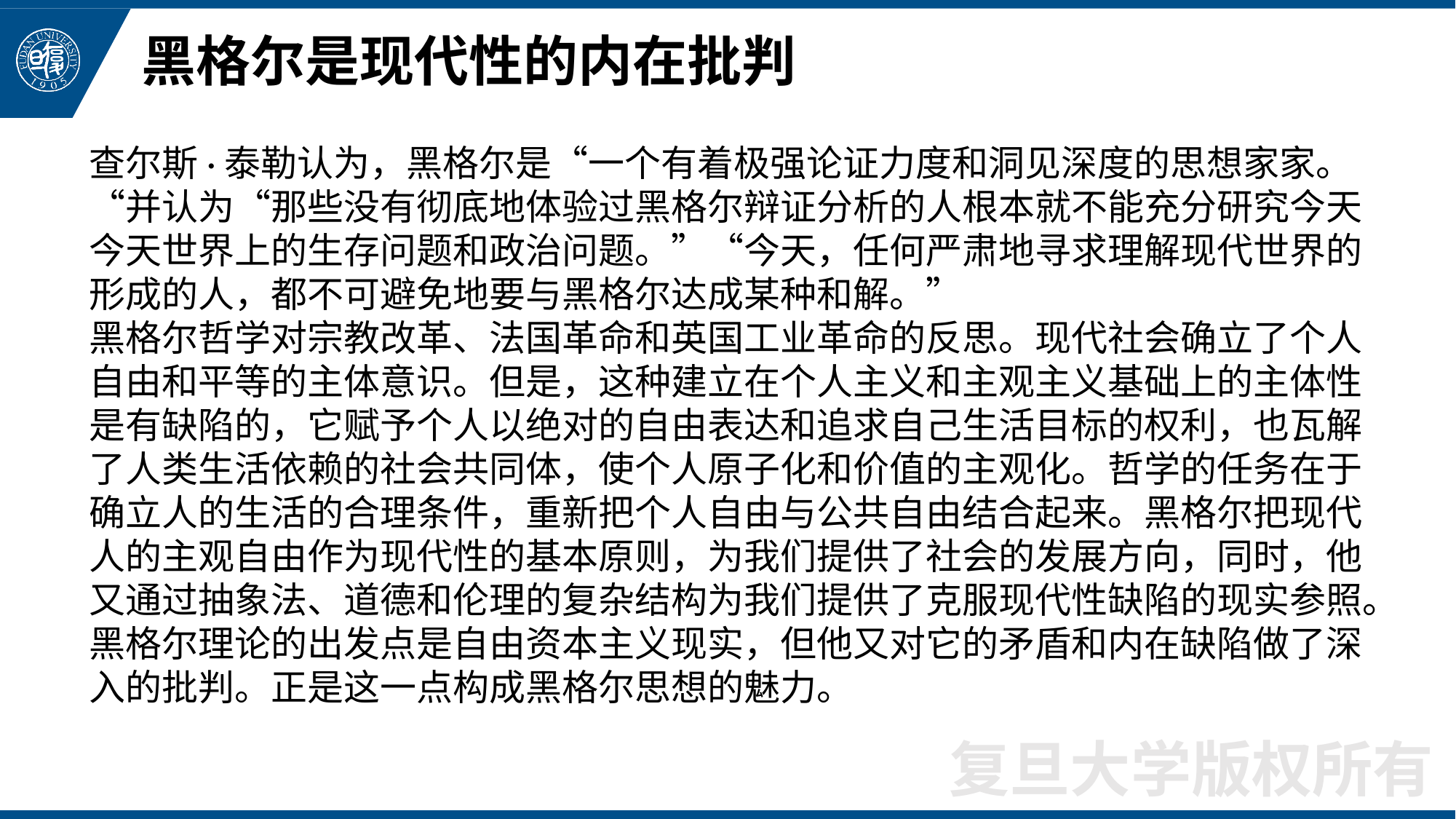

# 黑格尔是现代性的内在批判
查尔斯·泰勒认为，黑格尔是“一个有着极强论证力度和洞见深度的思想家家。“并认为“那些没有彻底地体验过黑格尔辩证分析的人根本就不能充分研究今天今天世界上的生存问题和政治问题。”“今天，任何严肃地寻求理解现代世界的形成的人，都不可避免地要与黑格尔达成某种和解。”
黑格尔哲学对宗教改革、法国革命和英国工业革命的反思。现代社会确立了个人自由和平等的主体意识。但是，这种建立在个人主义和主观主义基础上的主体性是有缺陷的，它赋予个人以绝对的自由表达和追求自己生活目标的权利，也瓦解了人类生活依赖的社会共同体，使个人原子化和价值的主观化。哲学的任务在于确立人的生活的合理条件，重新把个人自由与公共自由结合起来。黑格尔把现代人的主观自由作为现代性的基本原则，为我们提供了社会的发展方向，同时，他又通过抽象法、道德和伦理的复杂结构为我们提供了克服现代性缺陷的现实参照。
黑格尔理论的出发点是自由资本主义现实，但他又对它的矛盾和内在缺陷做了深入的批判。正是这一点构成黑格尔思想的魅力。